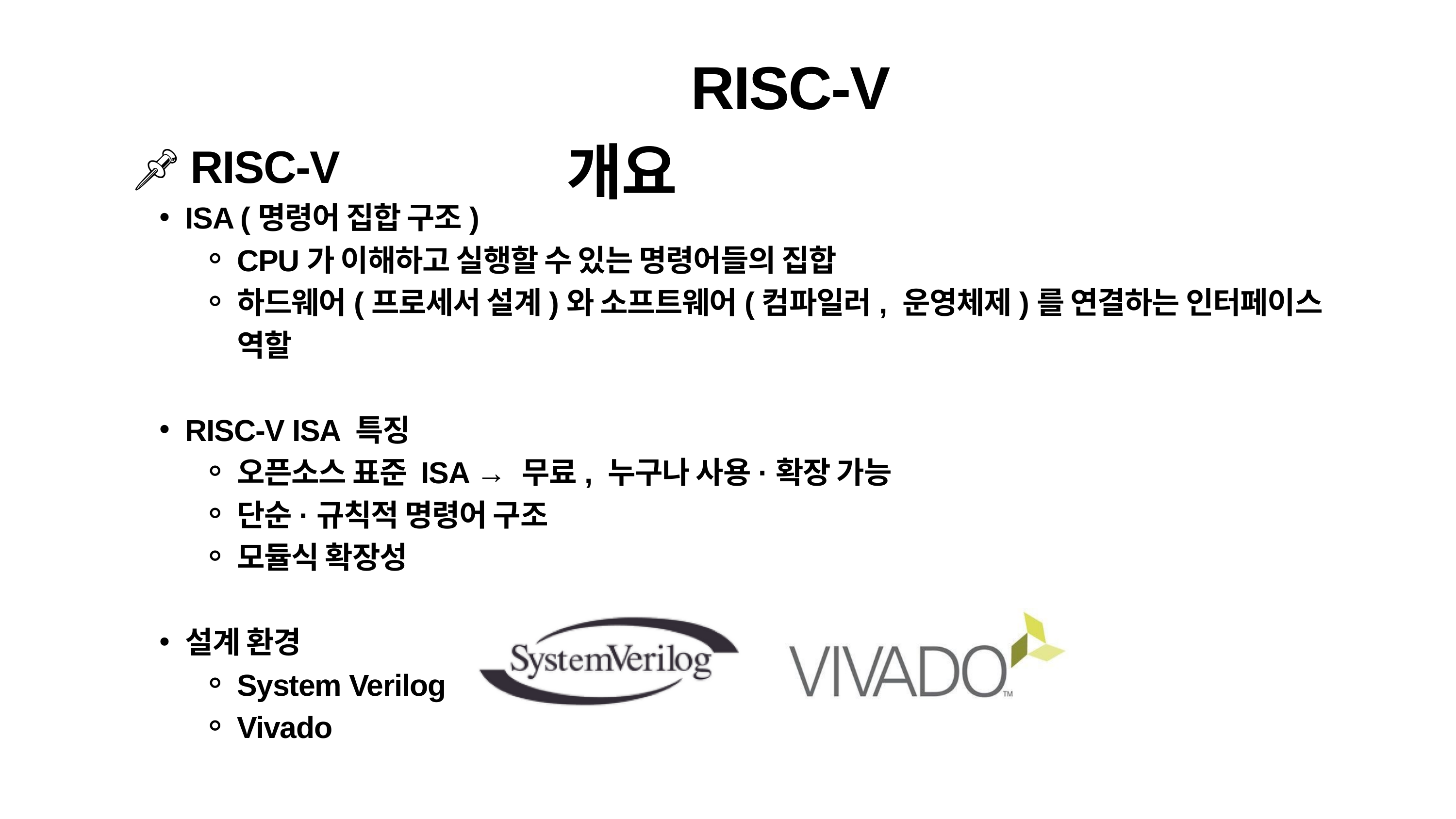

RISC-V 개요
📌 RISC-V
ISA (명령어 집합 구조)
CPU가 이해하고 실행할 수 있는 명령어들의 집합
하드웨어(프로세서 설계)와 소프트웨어(컴파일러, 운영체제)를 연결하는 인터페이스 역할

RISC-V ISA 특징
오픈소스 표준 ISA → 무료, 누구나 사용·확장 가능
단순·규칙적 명령어 구조
모듈식 확장성

설계 환경
System Verilog
Vivado